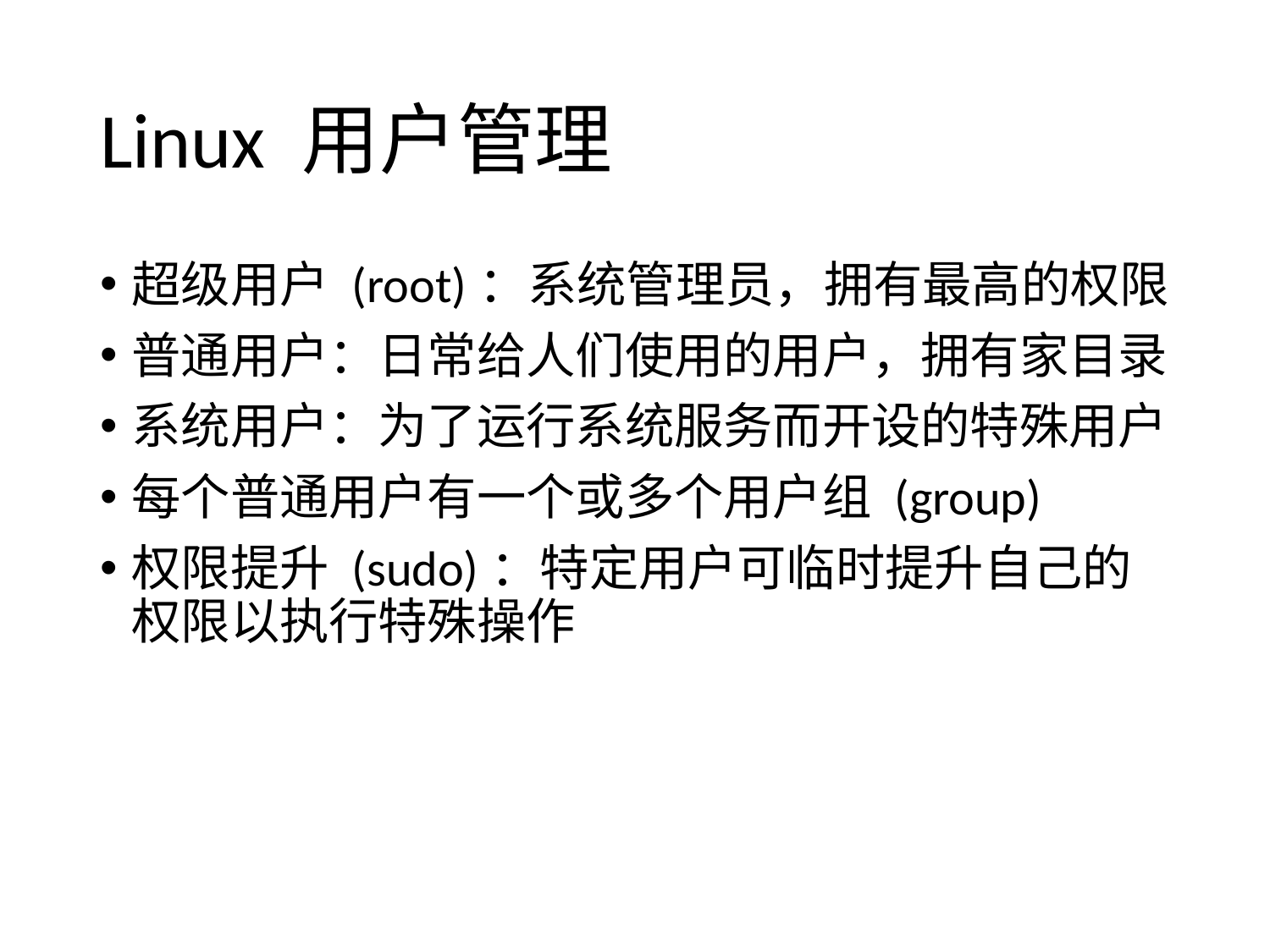

# Linux 用户管理
超级用户 (root)：系统管理员，拥有最高的权限
普通用户：日常给人们使用的用户，拥有家目录
系统用户：为了运行系统服务而开设的特殊用户
每个普通用户有一个或多个用户组 (group)
权限提升 (sudo)：特定用户可临时提升自己的权限以执行特殊操作